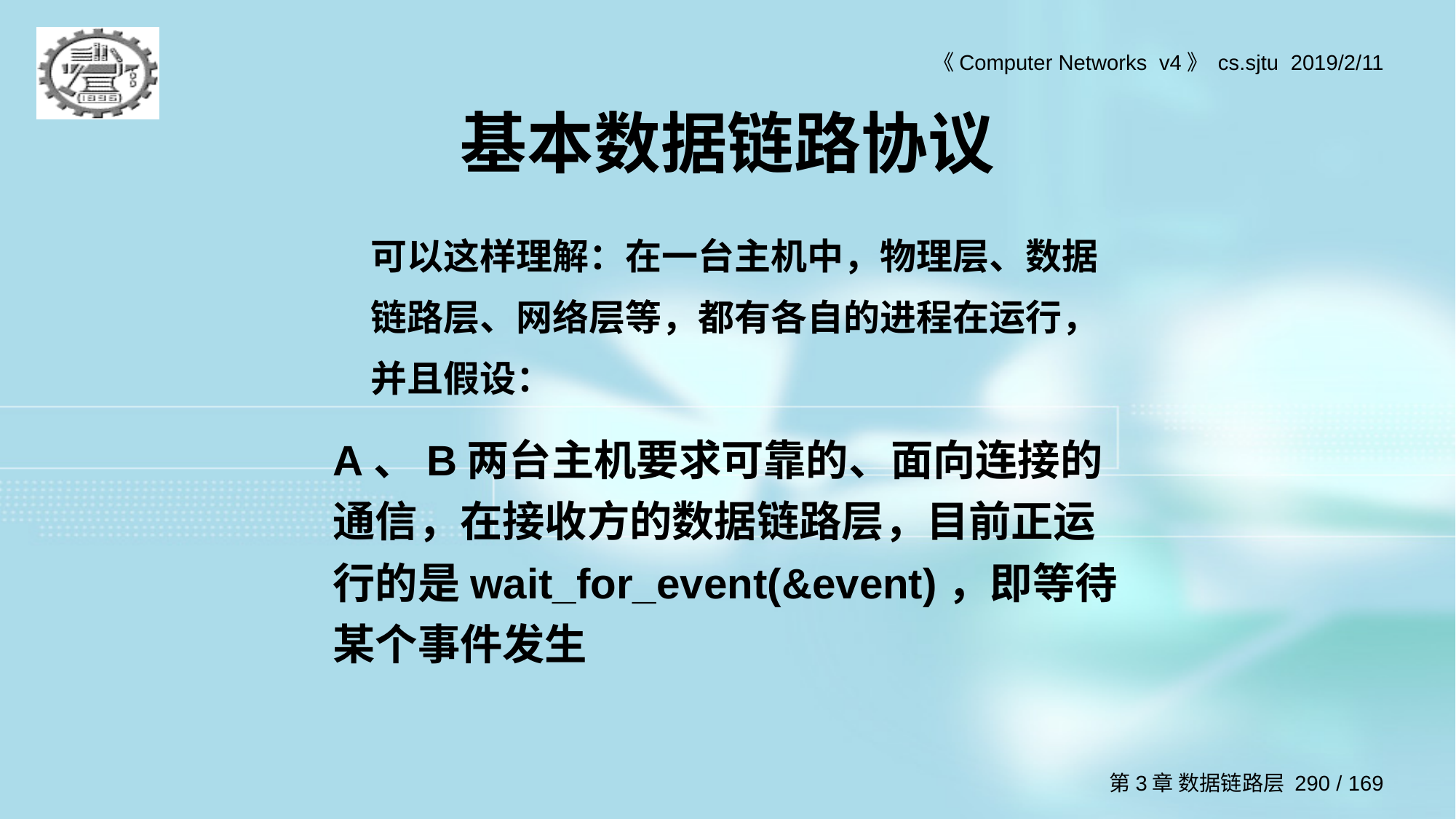

# 基本数据链路协议
可以这样理解：在一台主机中，物理层、数据链路层、网络层等，都有各自的进程在运行，并且假设：
A、B两台主机要求可靠的、面向连接的通信，在接收方的数据链路层，目前正运行的是wait_for_event(&event)，即等待某个事件发生